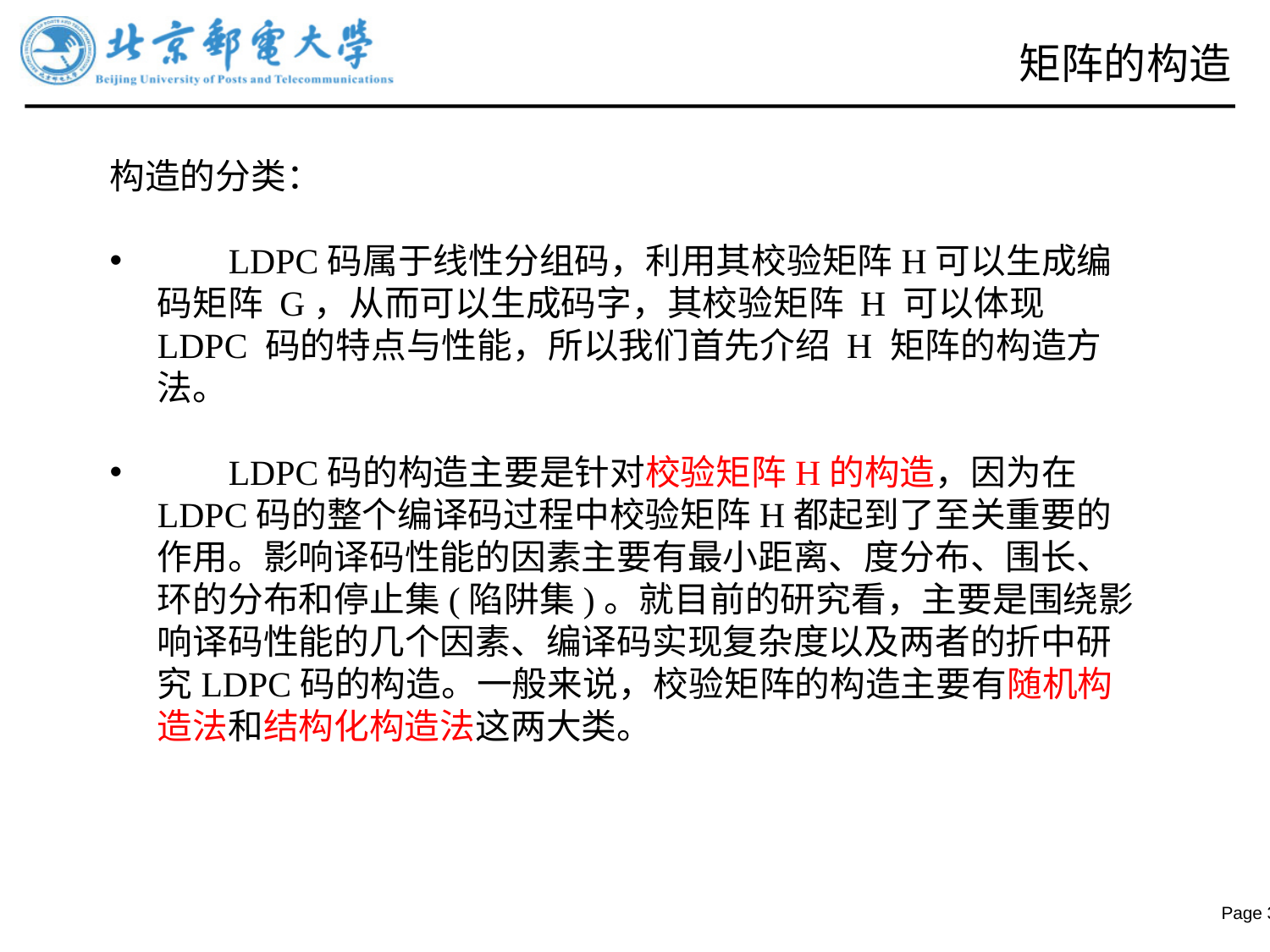

# 矩阵的构造
构造的分类：

        LDPC码属于线性分组码，利用其校验矩阵H可以生成编码矩阵 G，从而可以生成码字，其校验矩阵 H 可以体现 LDPC 码的特点与性能，所以我们首先介绍 H 矩阵的构造方法。

        LDPC码的构造主要是针对校验矩阵H的构造，因为在LDPC码的整个编译码过程中校验矩阵H都起到了至关重要的作用。影响译码性能的因素主要有最小距离、度分布、围长、环的分布和停止集(陷阱集)。就目前的研究看，主要是围绕影响译码性能的几个因素、编译码实现复杂度以及两者的折中研究LDPC码的构造。一般来说，校验矩阵的构造主要有随机构造法和结构化构造法这两大类。